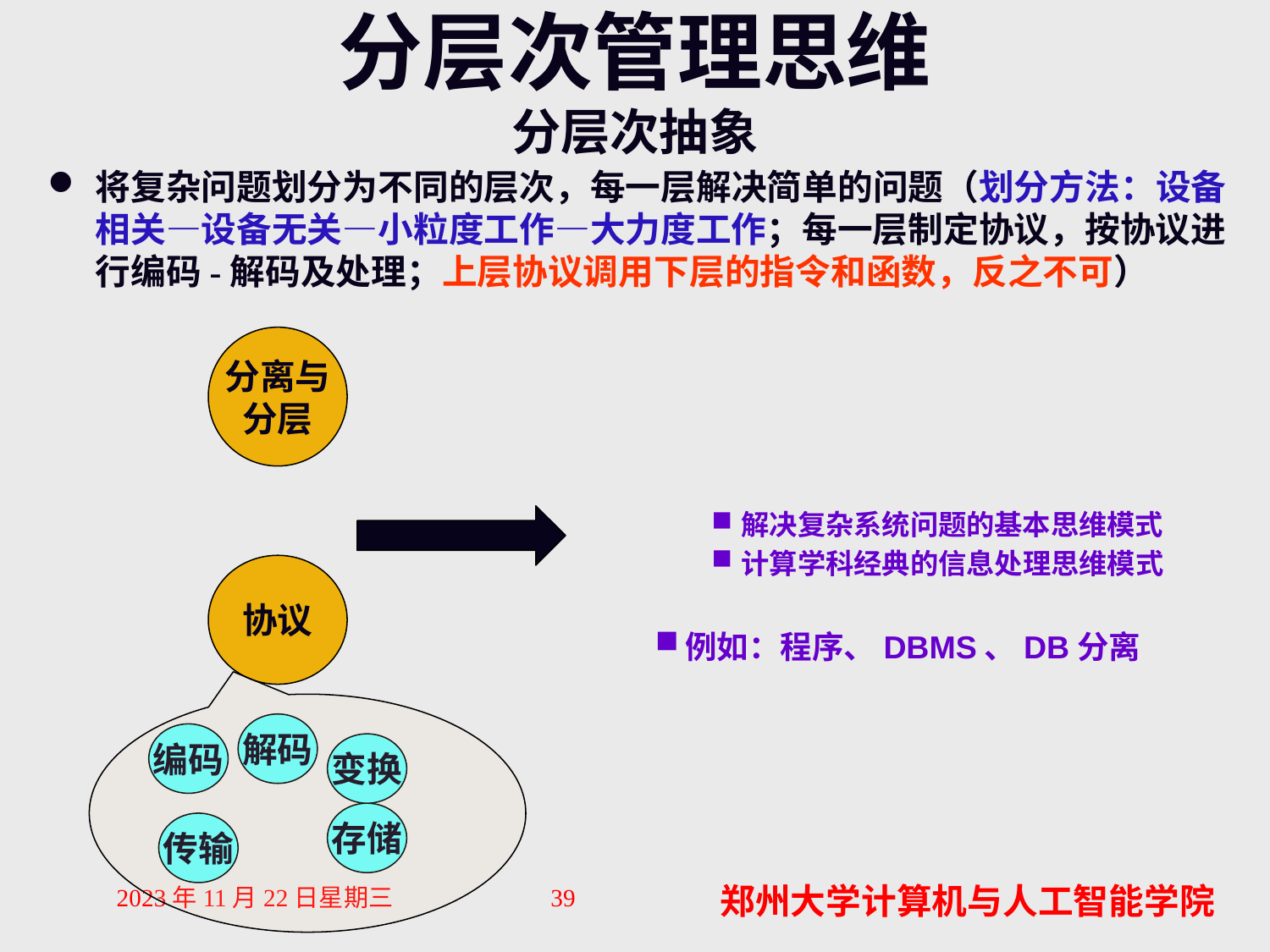

# 分层次管理思维 分层次抽象
将复杂问题划分为不同的层次，每一层解决简单的问题（划分方法：设备相关—设备无关—小粒度工作—大力度工作；每一层制定协议，按协议进行编码-解码及处理；上层协议调用下层的指令和函数，反之不可）

分离与
分层

解决复杂系统问题的基本思维模式
计算学科经典的信息处理思维模式

协议
例如：程序、DBMS、DB分离

解码
编码
变换
存储
传输